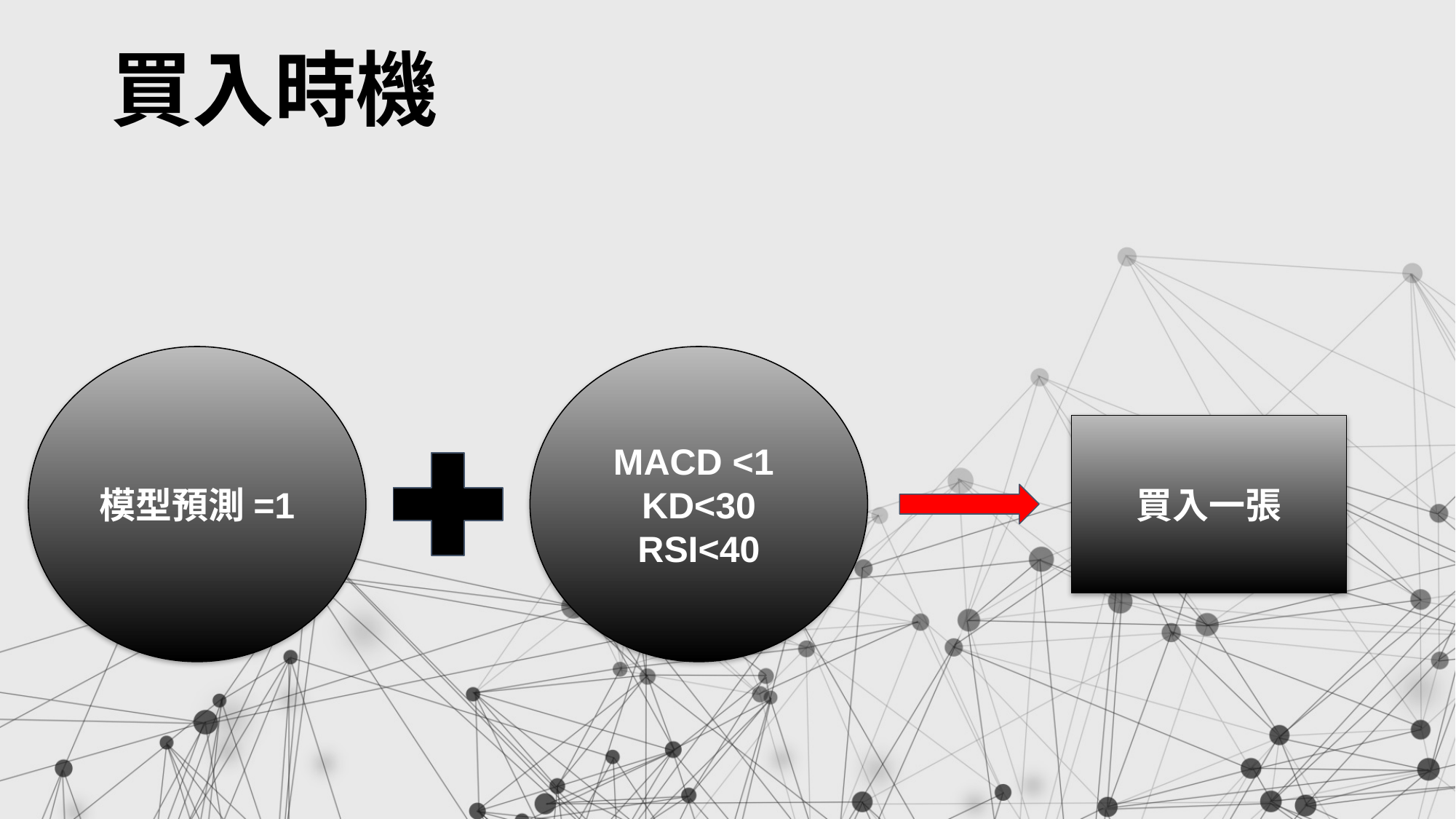

# 買入時機

模型預測=1
MACD <1
KD<30
RSI<40
買入一張